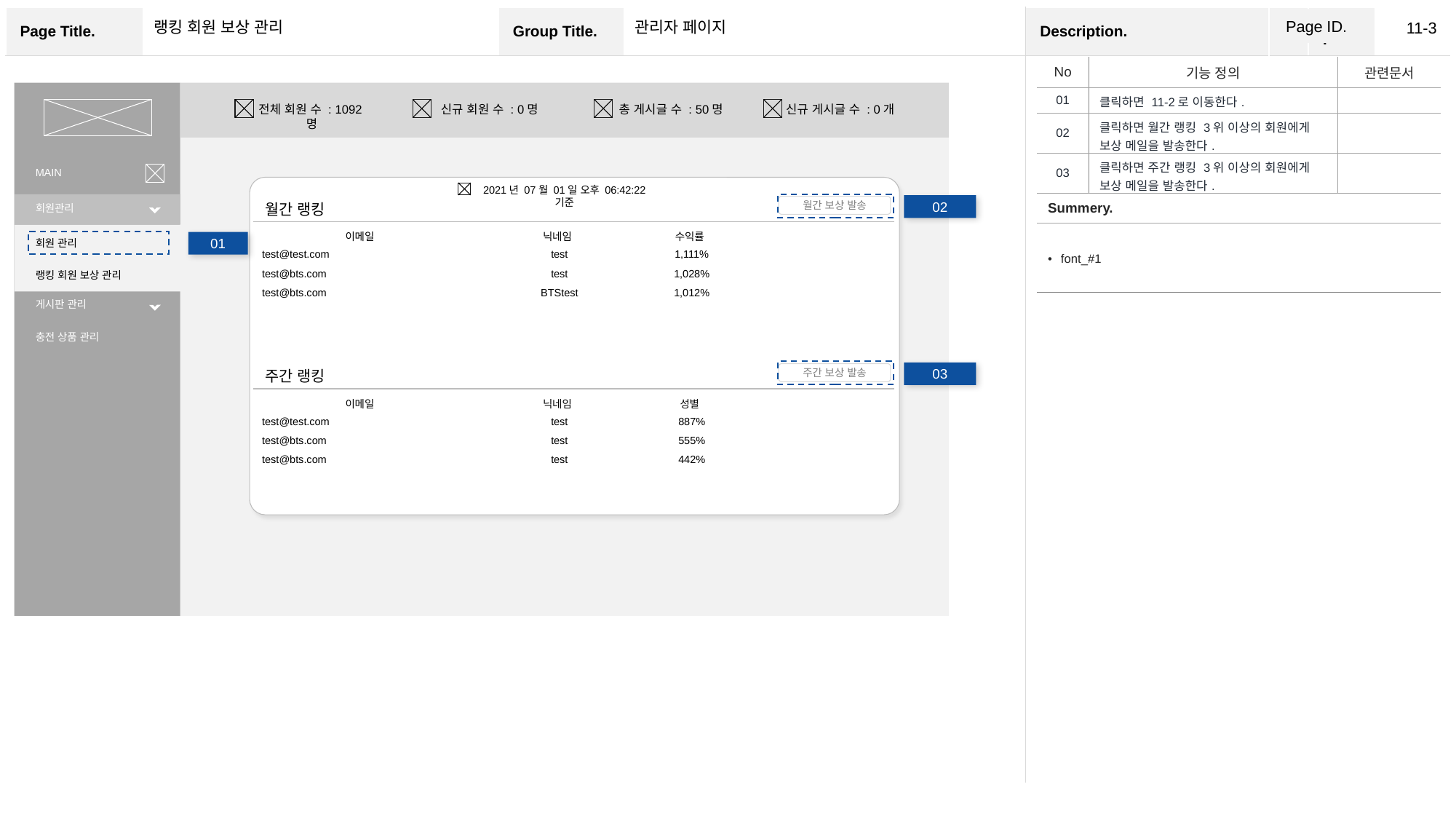

Page ID.
11-3
랭킹 회원 보상 관리
관리자 페이지
| No | 기능 정의 | 관련문서 |
| --- | --- | --- |
| 01 | 클릭하면 11-2로 이동한다. |  |
| 02 | 클릭하면 월간 랭킹 3위 이상의 회원에게 보상 메일을 발송한다. |  |
| 03 | 클릭하면 주간 랭킹 3위 이상의 회원에게 보상 메일을 발송한다. |  |
| Summery. |  |  |
| font\_#1 |  |  |

전체 회원 수 : 1092명
신규 회원 수 : 0명
총 게시글 수 : 50명
신규 게시글 수 : 0개

MAIN

2021년 07월 01일 오후 06:42:22 기준

월간 랭킹
02
회원관리
월간 보상 발송

| 이메일 | 닉네임 | 수익률 |
| --- | --- | --- |
| test@test.com | test | 1,111% |
| test@bts.com | test | 1,028% |
| test@bts.com | BTStest | 1,012% |
회원 관리

01
랭킹 회원 보상 관리
게시판 관리

충전 상품 관리

주간 랭킹
03
주간 보상 발송
| 이메일 | 닉네임 | 성별 |
| --- | --- | --- |
| test@test.com | test | 887% |
| test@bts.com | test | 555% |
| test@bts.com | test | 442% |